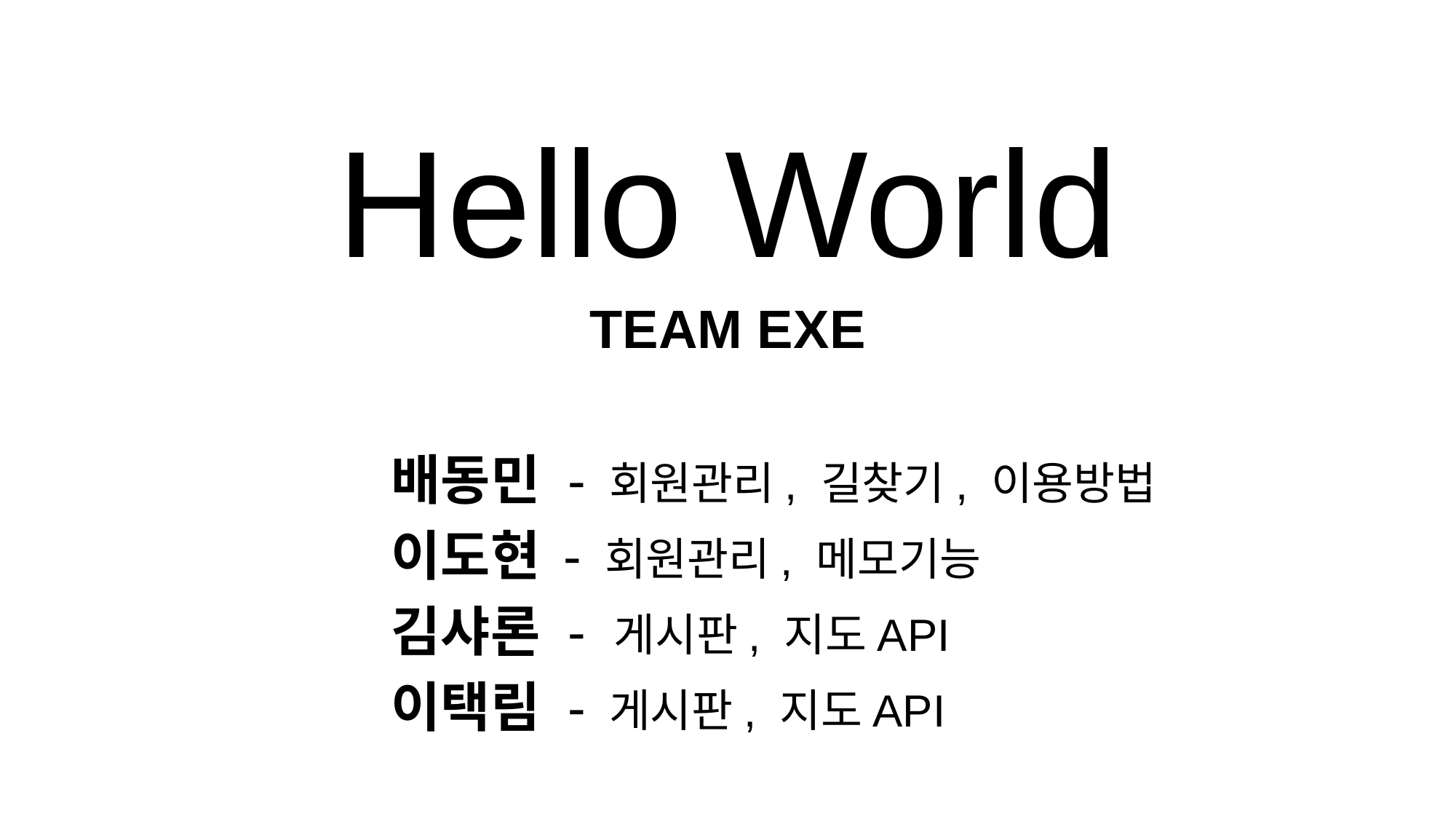

# Hello World
TEAM EXE

배동민 - 회원관리, 길찾기, 이용방법
이도현 - 회원관리, 메모기능
김샤론 - 게시판, 지도API
이택림 - 게시판, 지도API